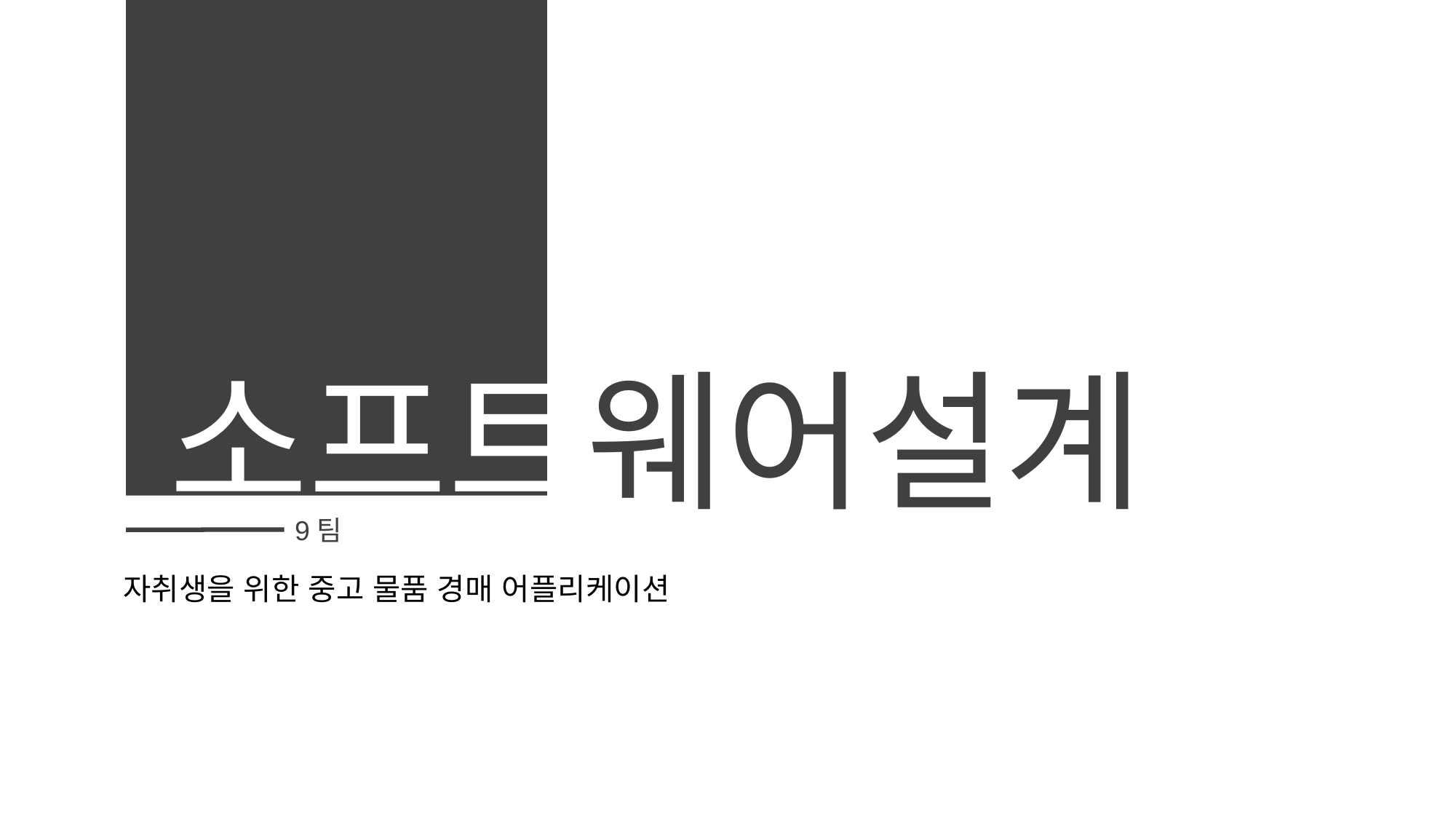

소프트웨어설계
9팀
자취생을 위한 중고 물품 경매 어플리케이션